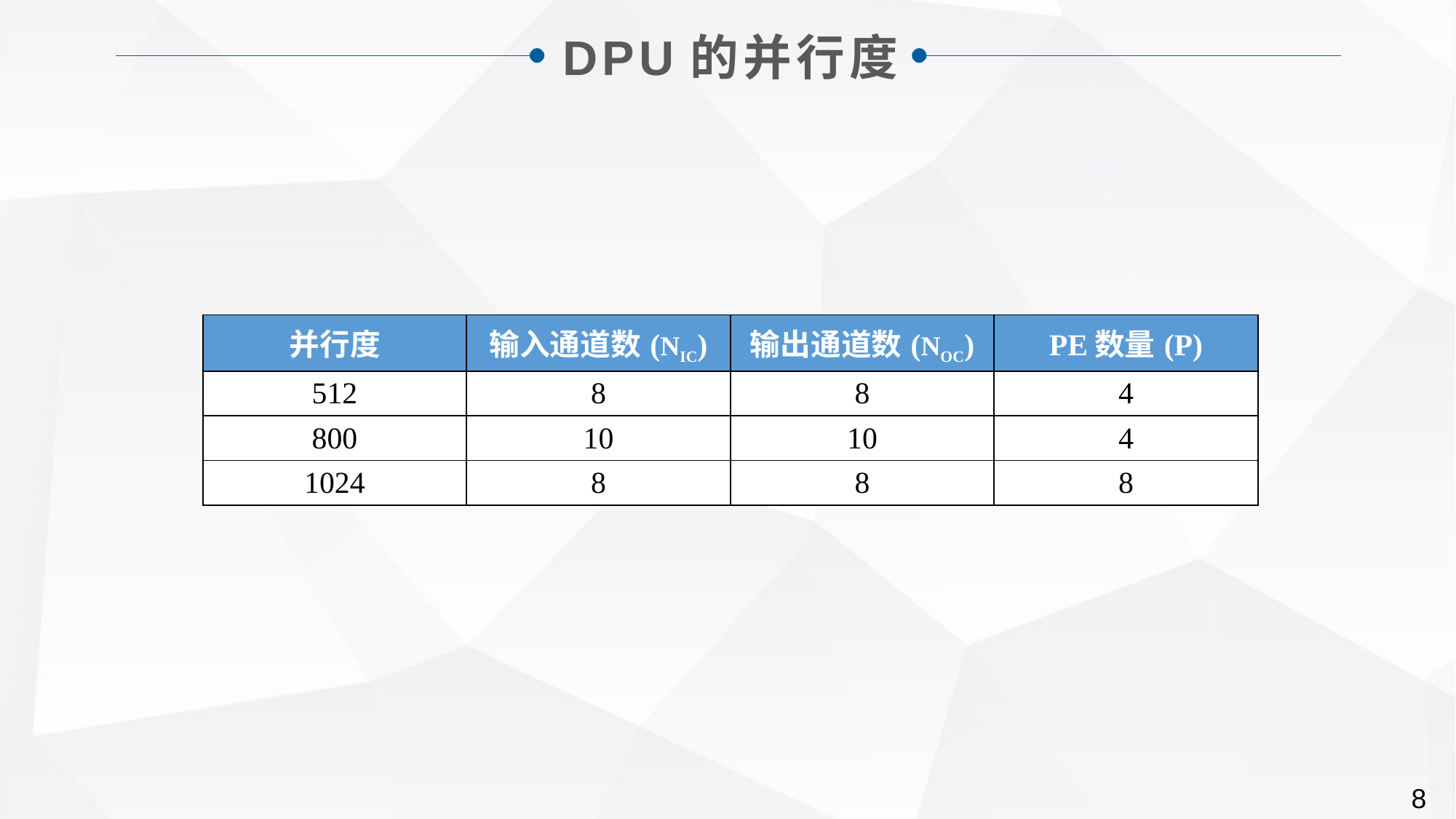

DPU的并行度

| 并行度 | 输入通道数(NIC) | 输出通道数(NOC) | PE数量(P) |
| --- | --- | --- | --- |
| 512 | 8 | 8 | 4 |
| 800 | 10 | 10 | 4 |
| 1024 | 8 | 8 | 8 |
8